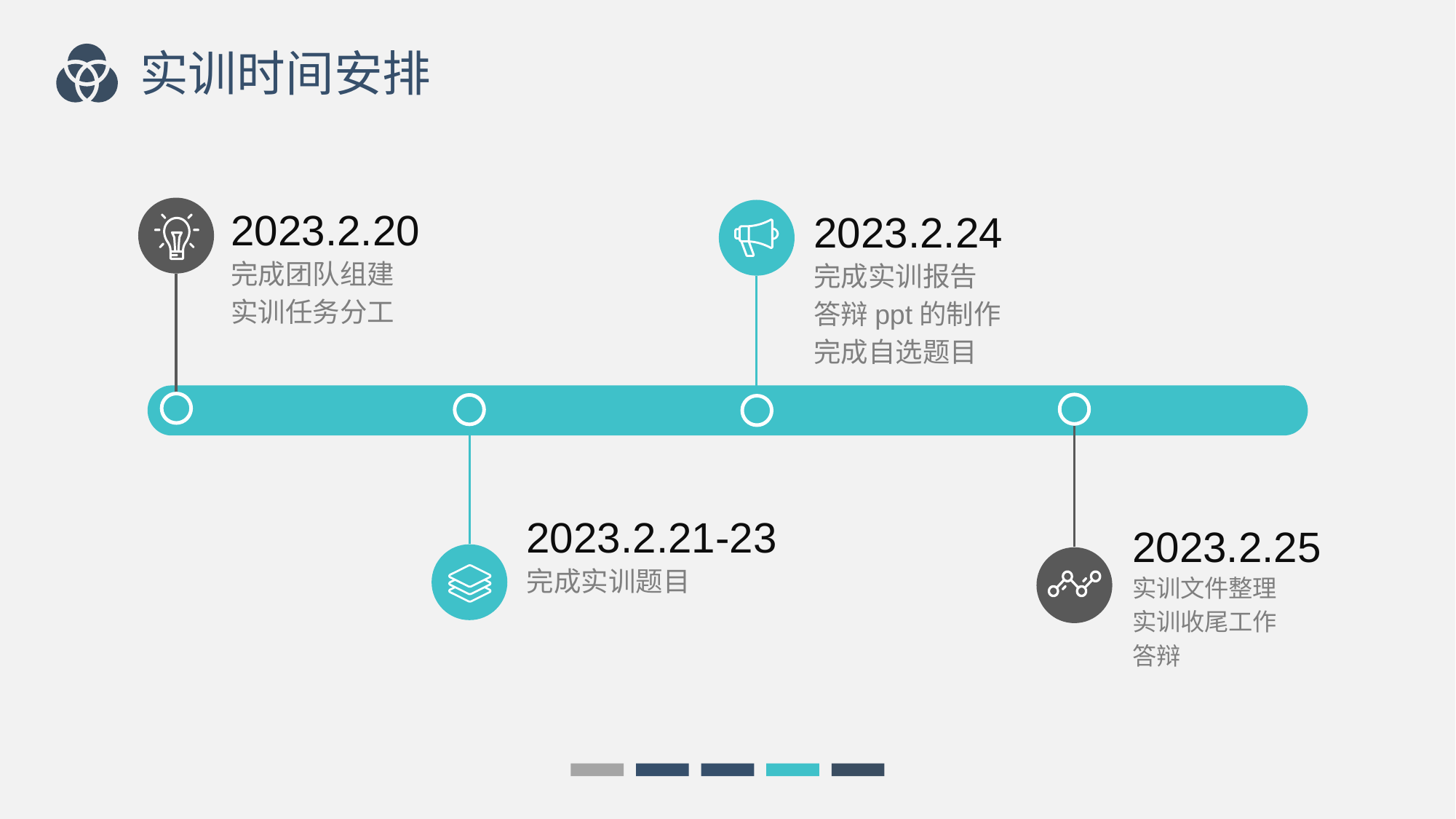

实训时间安排
2023.2.20

完成团队组建
实训任务分工

2023.2.24

完成实训报告
答辩ppt的制作
完成自选题目

2023.2.21-23

完成实训题目

2023.2.25
实训文件整理
实训收尾工作
答辩